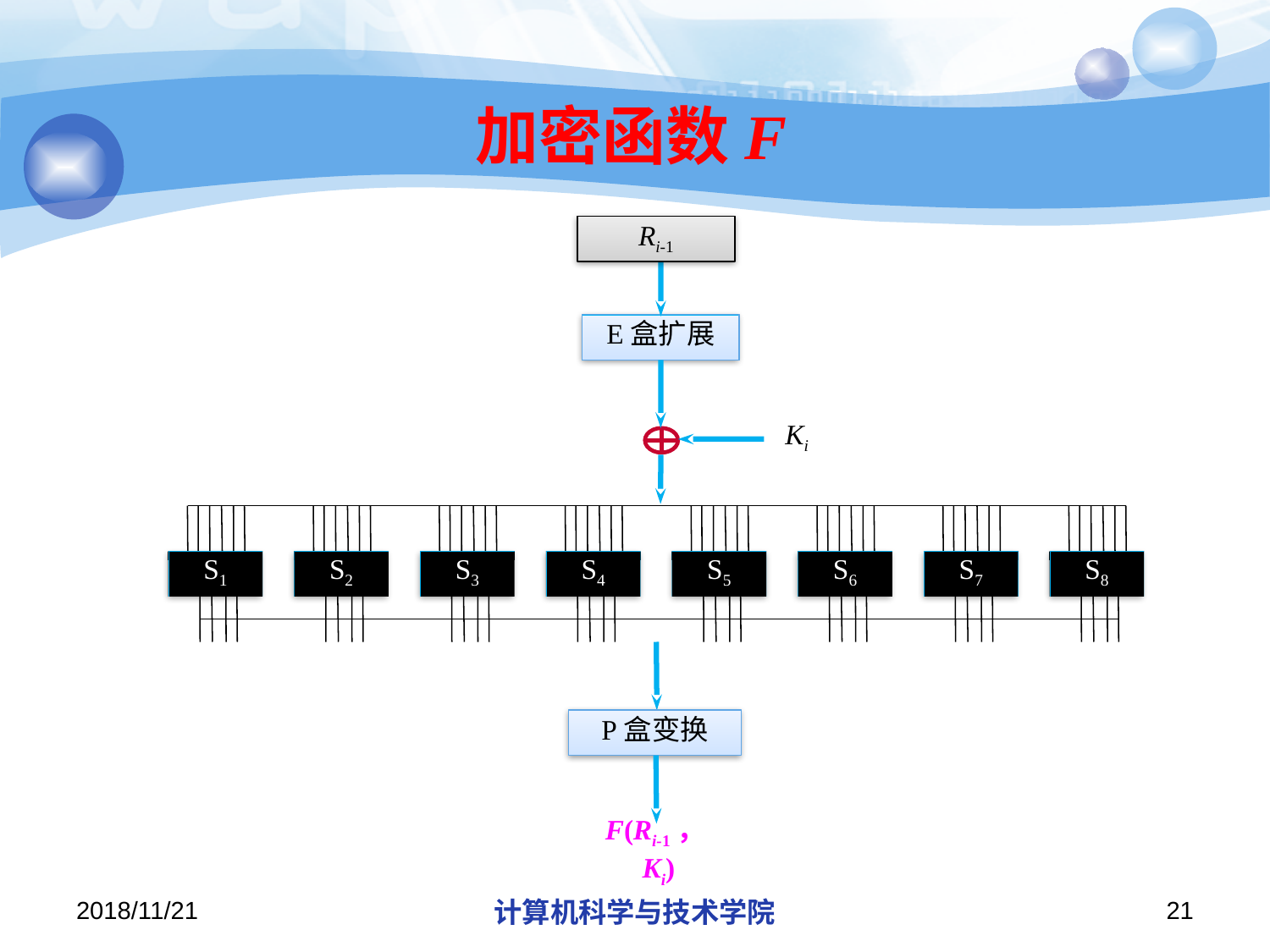

# 加密函数F
Ri-1

E盒扩展

Ki

S1

S2

S3

S4

S5

S6

S7

S8

P盒变换

F(Ri-1，Ki)
2018/11/21
计算机科学与技术学院
21